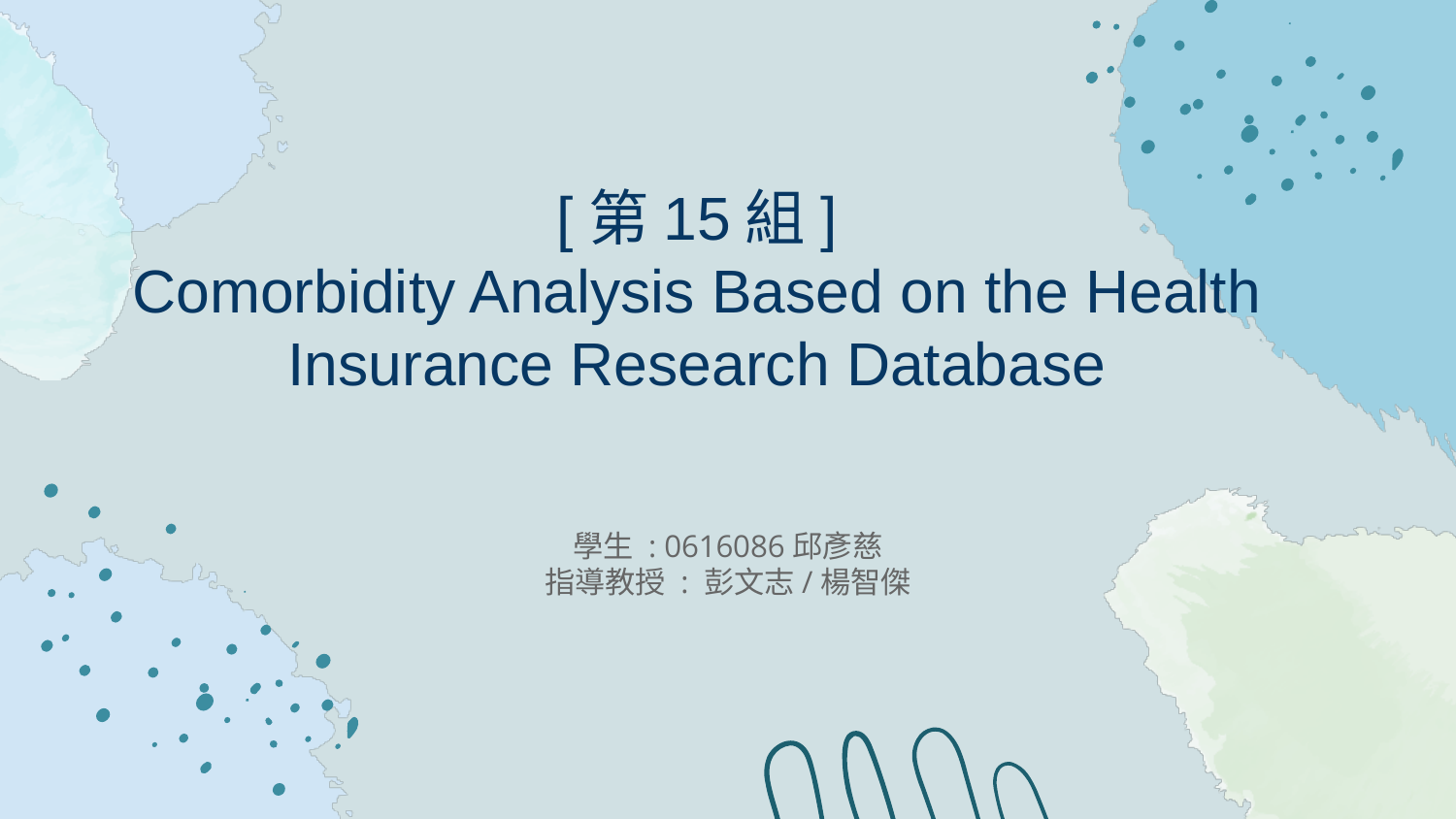

# [第15組]
Comorbidity Analysis Based on the Health Insurance Research Database
學生 : 0616086邱彥慈
指導教授 : 彭文志/楊智傑